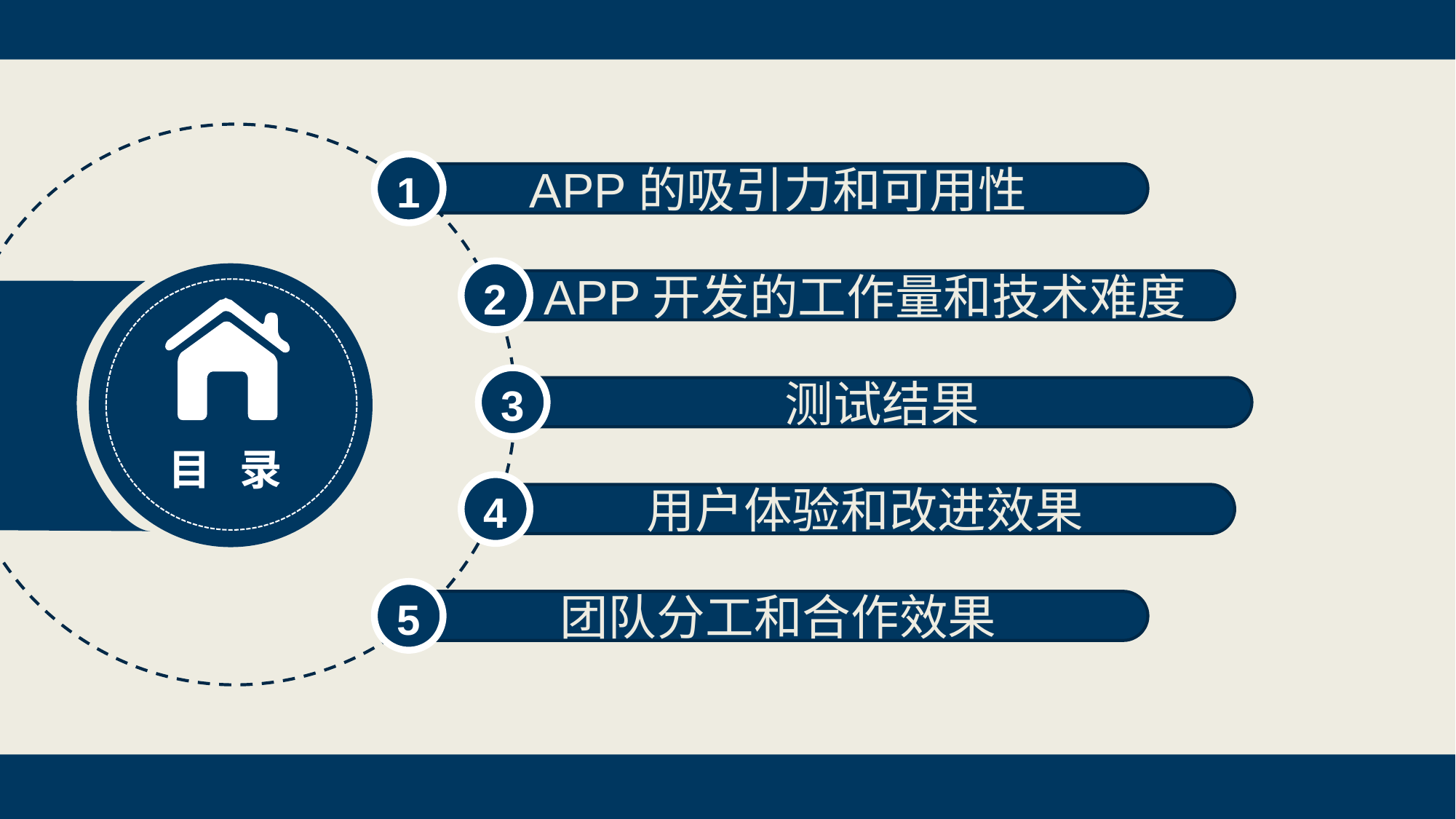

1

APP的吸引力和可用性

2

APP开发的工作量和技术难度

3

测试结果
目   录

4

用户体验和改进效果

5

团队分工和合作效果

2